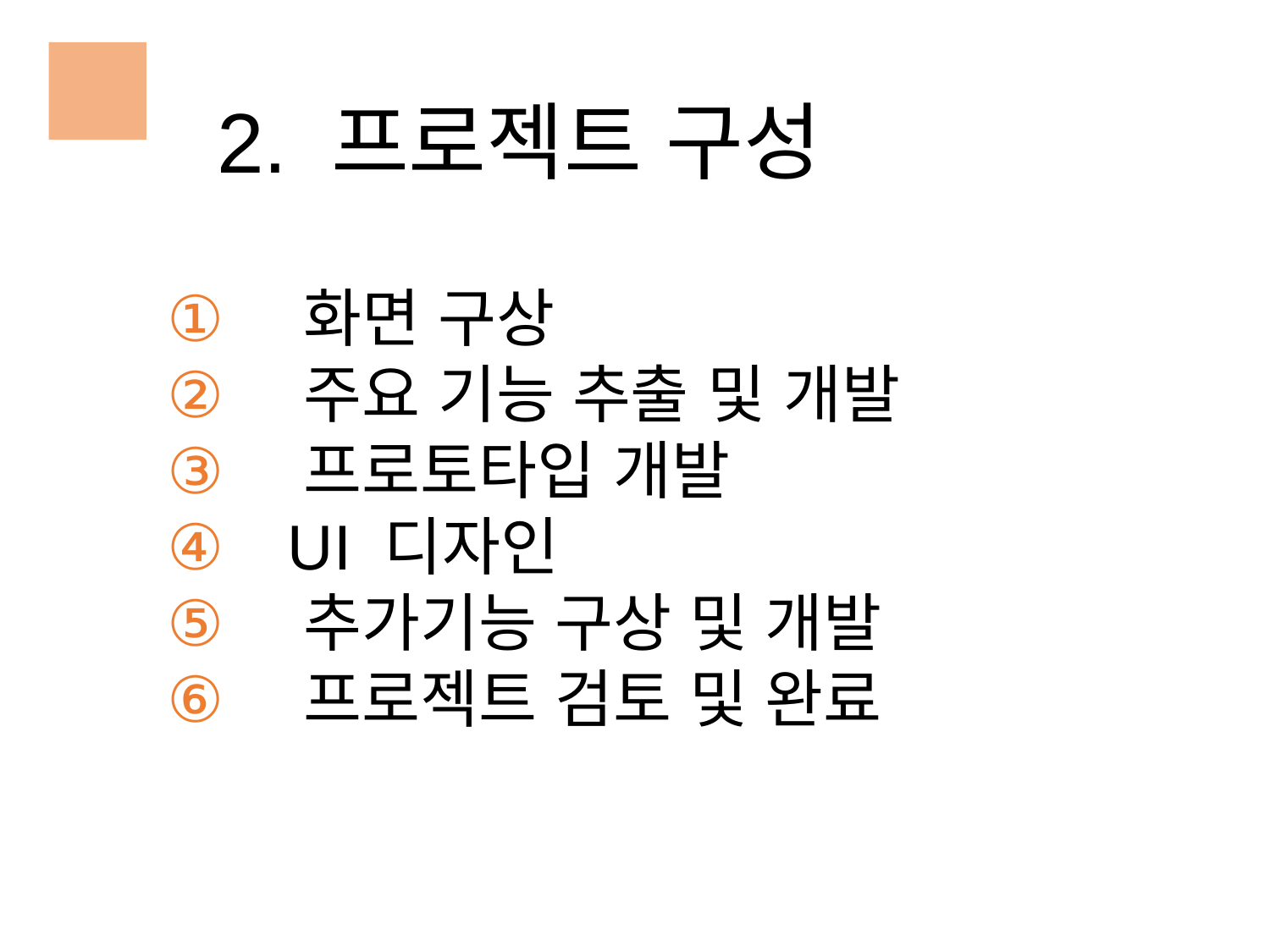

2. 프로젝트 구성
 화면 구상
 주요 기능 추출 및 개발
 프로토타입 개발
 UI 디자인
 추가기능 구상 및 개발
 프로젝트 검토 및 완료